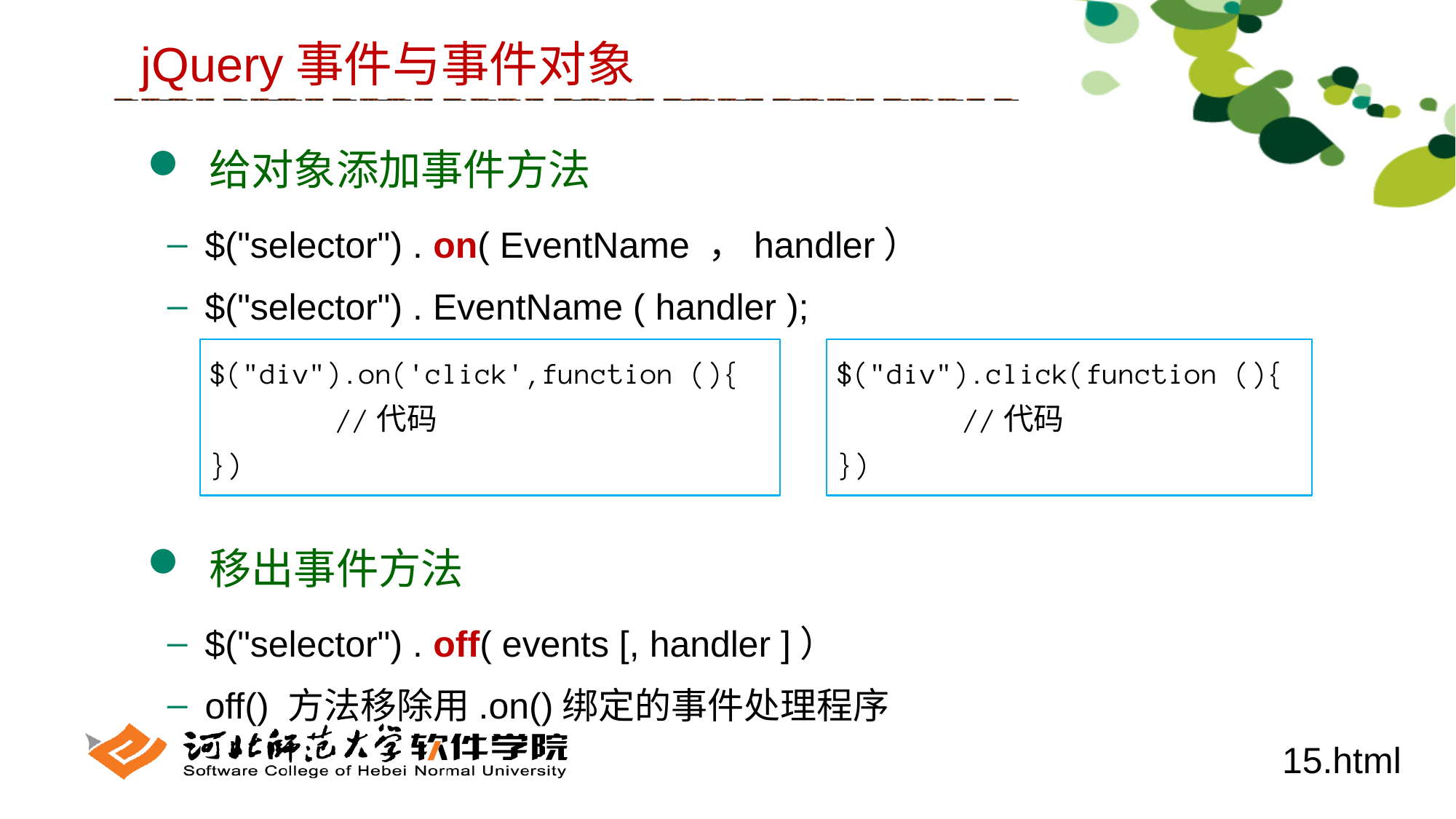

jQuery事件与事件对象
 给对象添加事件方法
 $("selector") . on( EventName ，handler）
 $("selector") . EventName ( handler );

 移出事件方法
 $("selector") . off( events [, handler ]）
 off() 方法移除用.on()绑定的事件处理程序

$("div").on('click',function (){
	 //代码
})

$("div").click(function (){
	 //代码
})

15.html